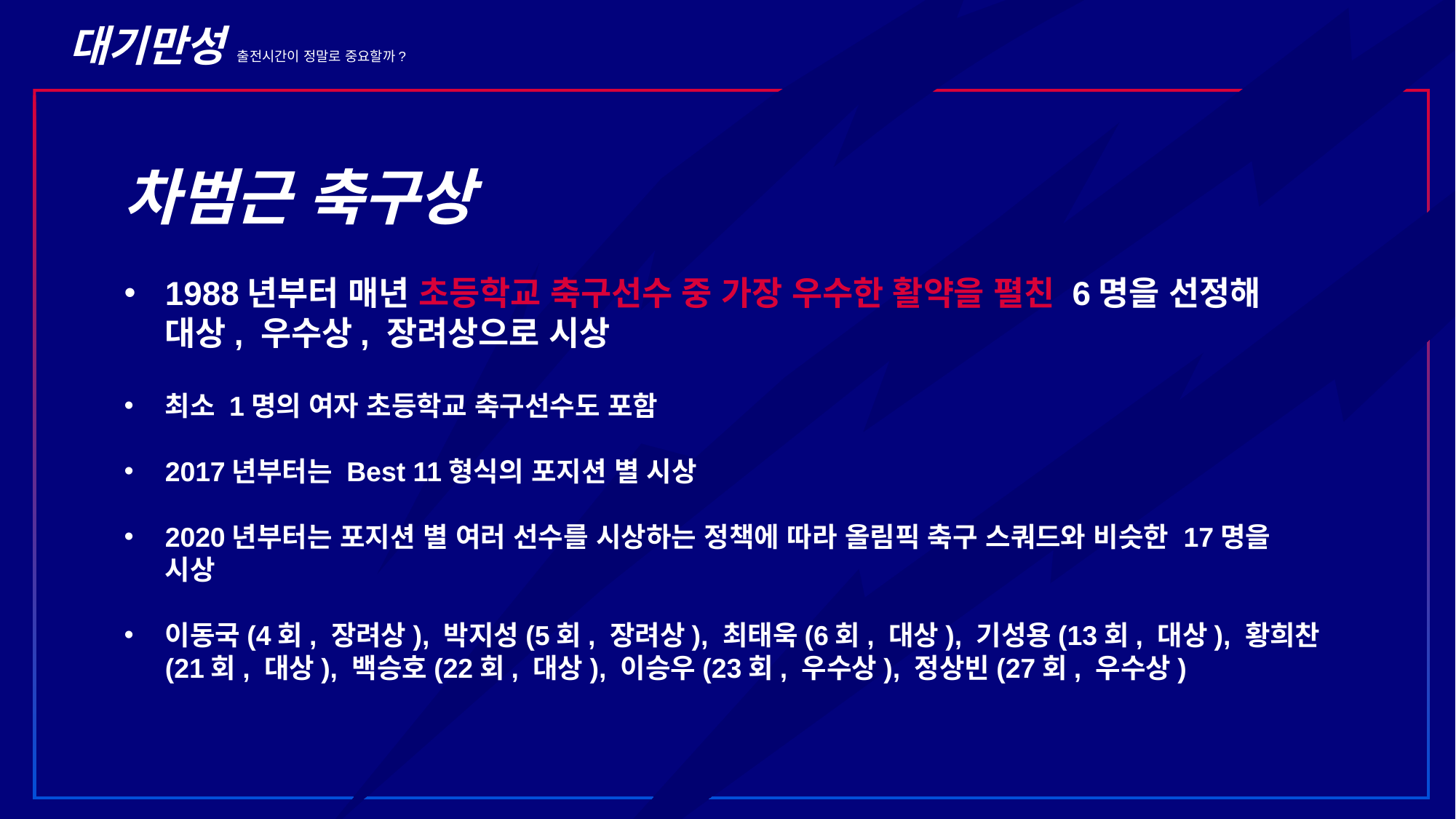

대기만성 출전시간이 정말로 중요할까?
차범근 축구상

### Chart

| Category |
|---|
1988년부터 매년 초등학교 축구선수 중 가장 우수한 활약을 펼친 6명을 선정해 대상, 우수상, 장려상으로 시상

최소 1명의 여자 초등학교 축구선수도 포함

2017년부터는 Best 11형식의 포지션 별 시상

2020년부터는 포지션 별 여러 선수를 시상하는 정책에 따라 올림픽 축구 스쿼드와 비슷한 17명을 시상

이동국(4회, 장려상), 박지성(5회, 장려상), 최태욱(6회, 대상), 기성용(13회, 대상), 황희찬(21회, 대상), 백승호(22회, 대상), 이승우(23회, 우수상), 정상빈(27회, 우수상)